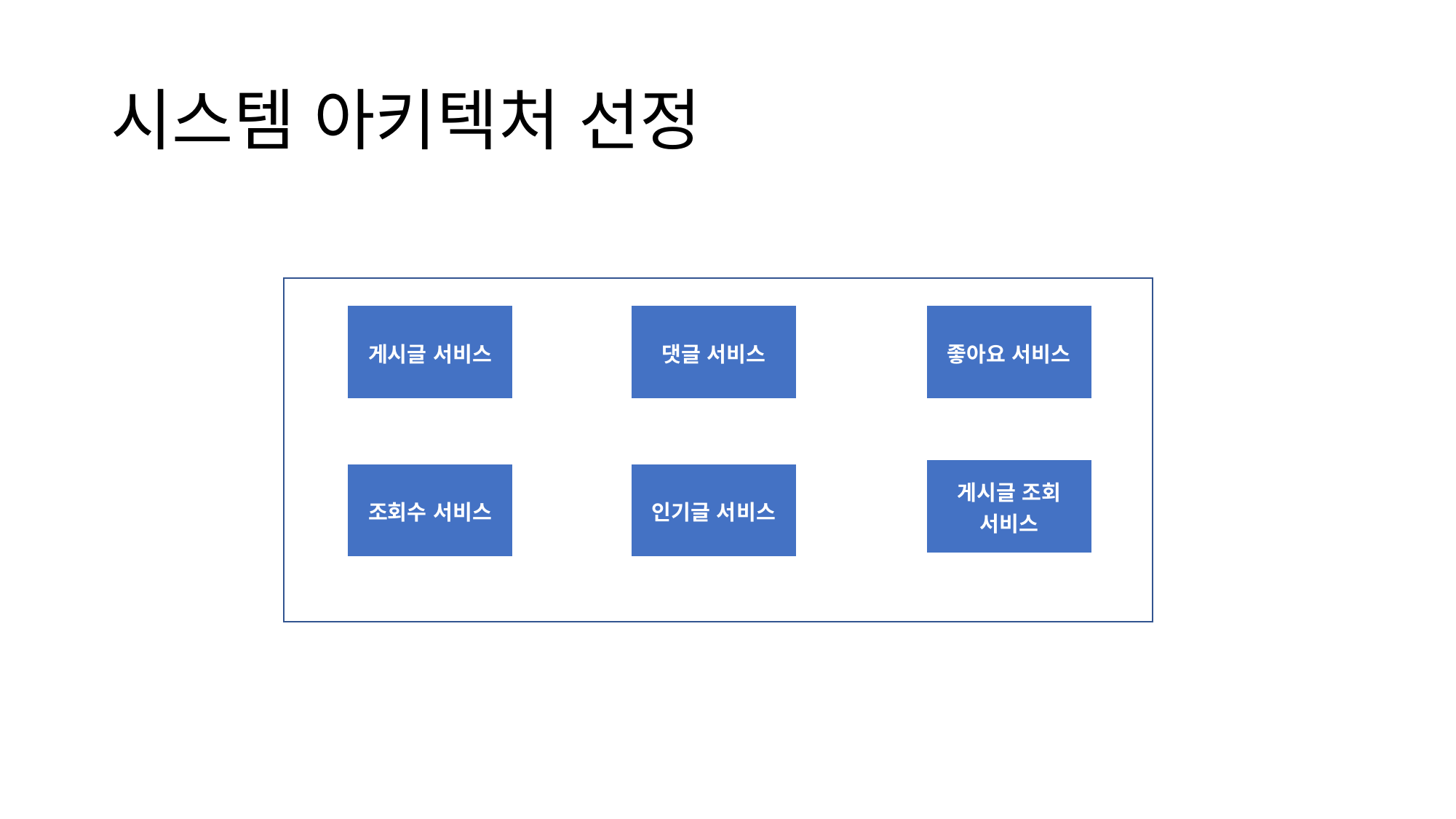

# 시스템 아키텍처 선정

| 게시글 서비스 |
| --- |
| 댓글 서비스 |
| --- |
| 좋아요 서비스 |
| --- |
| 게시글 조회 서비스 |
| --- |
| 인기글 서비스 |
| --- |
| 조회수 서비스 |
| --- |